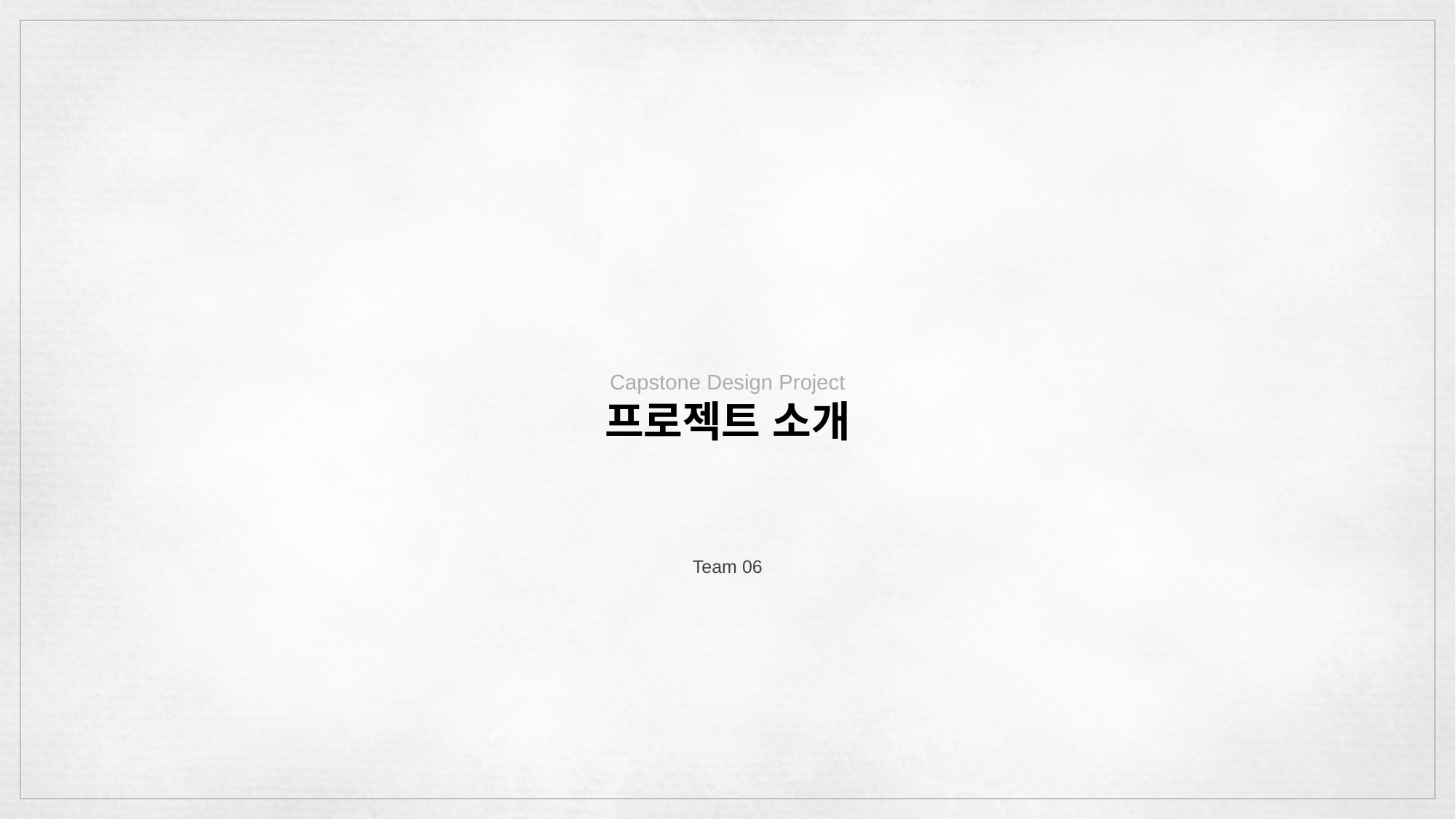

Capstone Design Project
프로젝트 소개
Team 06